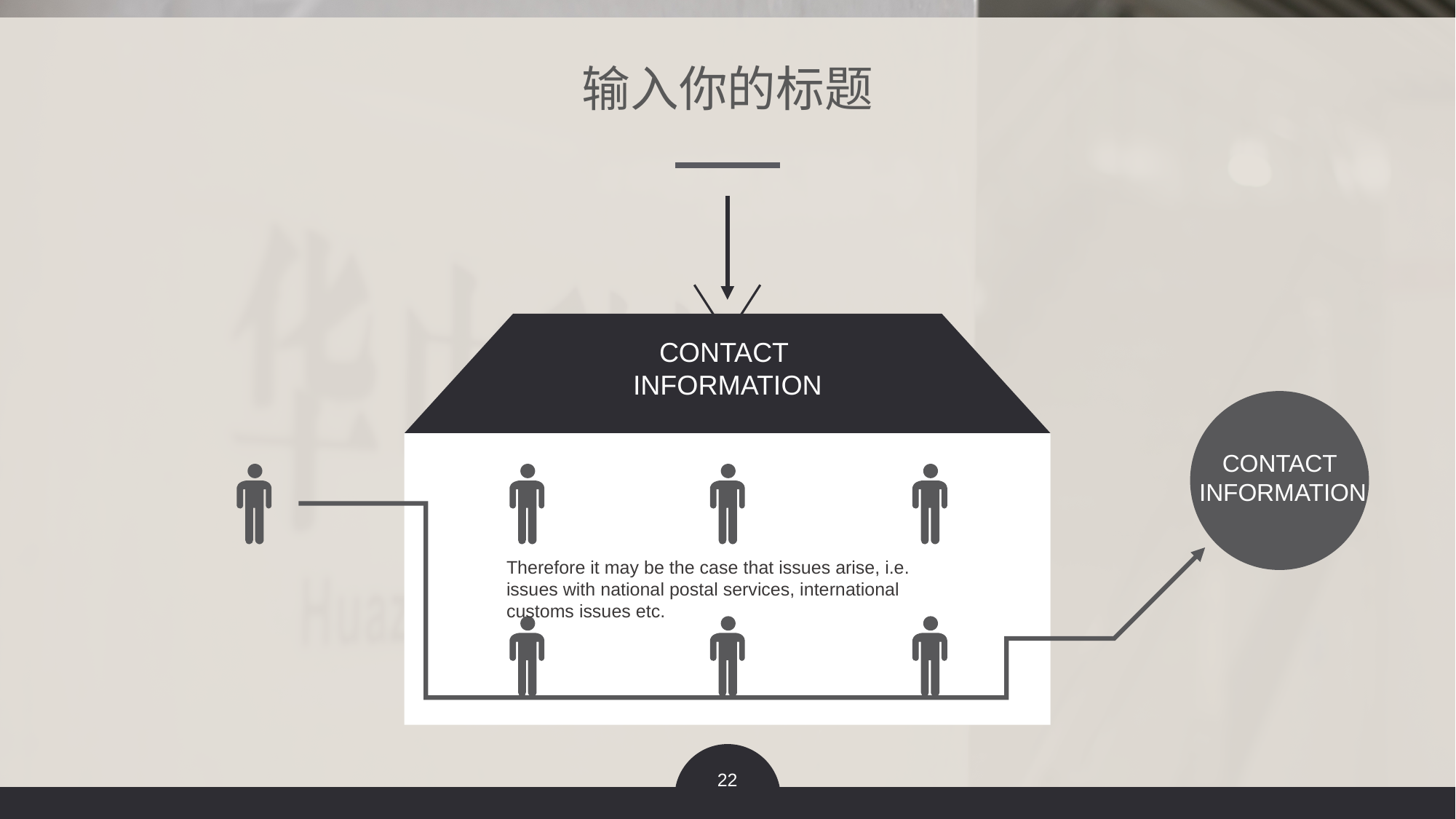

输入你的标题

CONTACT
INFORMATION

CONTACT
INFORMATION

Therefore it may be the case that issues arise, i.e. issues with national postal services, international customs issues etc.

22